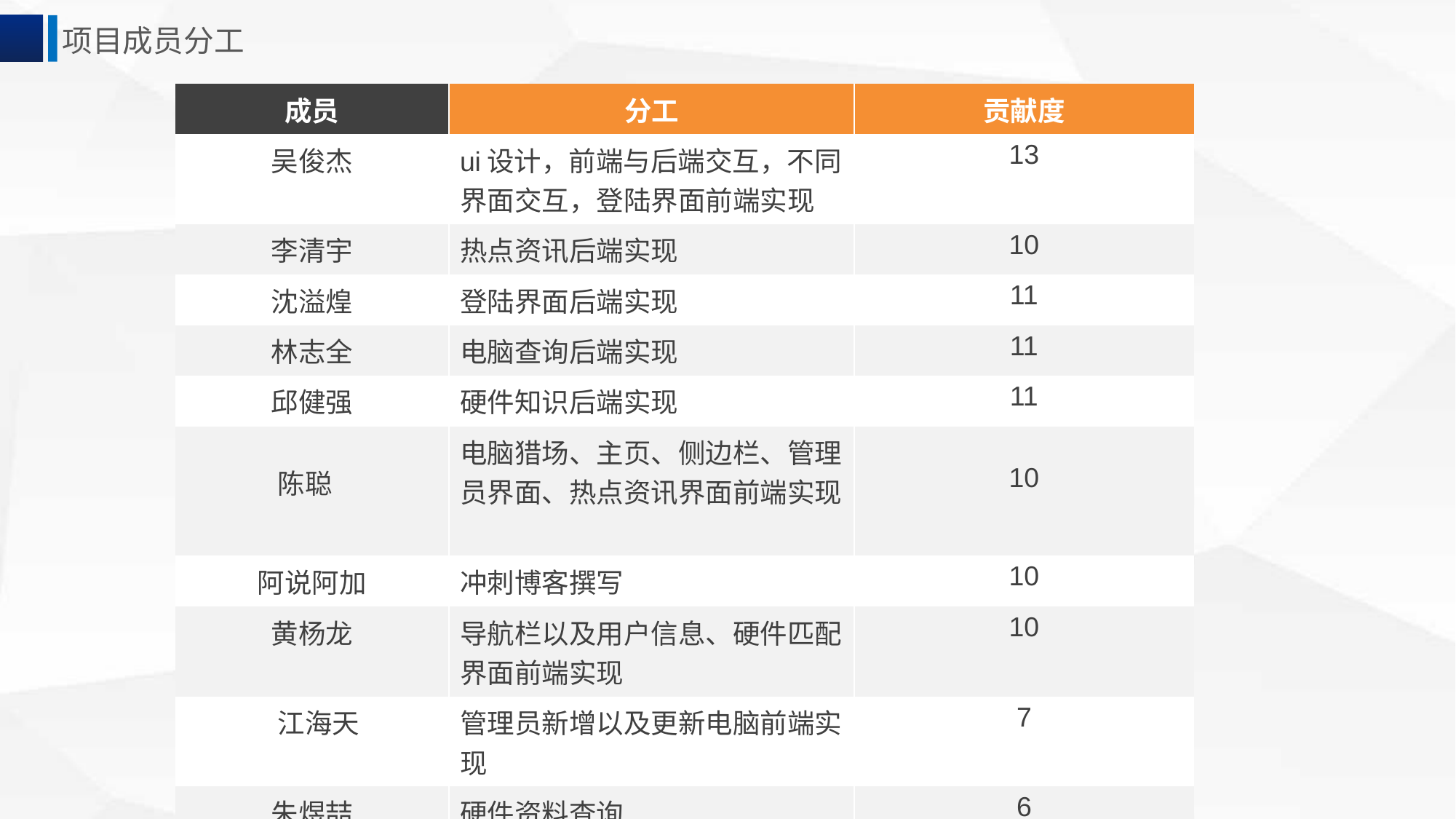

项目成员分工

| 成员 | 分工 | 贡献度 |
| --- | --- | --- |
| 吴俊杰 | ui设计，前端与后端交互，不同界面交互，登陆界面前端实现 | 13 |
| 李清宇 | 热点资讯后端实现 | 10 |
| 沈溢煌 | 登陆界面后端实现 | 11 |
| 林志全 | 电脑查询后端实现 | 11 |
| 邱健强 | 硬件知识后端实现 | 11 |
| 陈聪 | 电脑猎场、主页、侧边栏、管理员界面、热点资讯界面前端实现 | 10 |
| 阿说阿加 | 冲刺博客撰写 | 10 |
| 黄杨龙 | 导航栏以及用户信息、硬件匹配界面前端实现 | 10 |
| 江海天 | 管理员新增以及更新电脑前端实现 | 7 |
| 朱煜喆 | 硬件资料查询 | 6 |